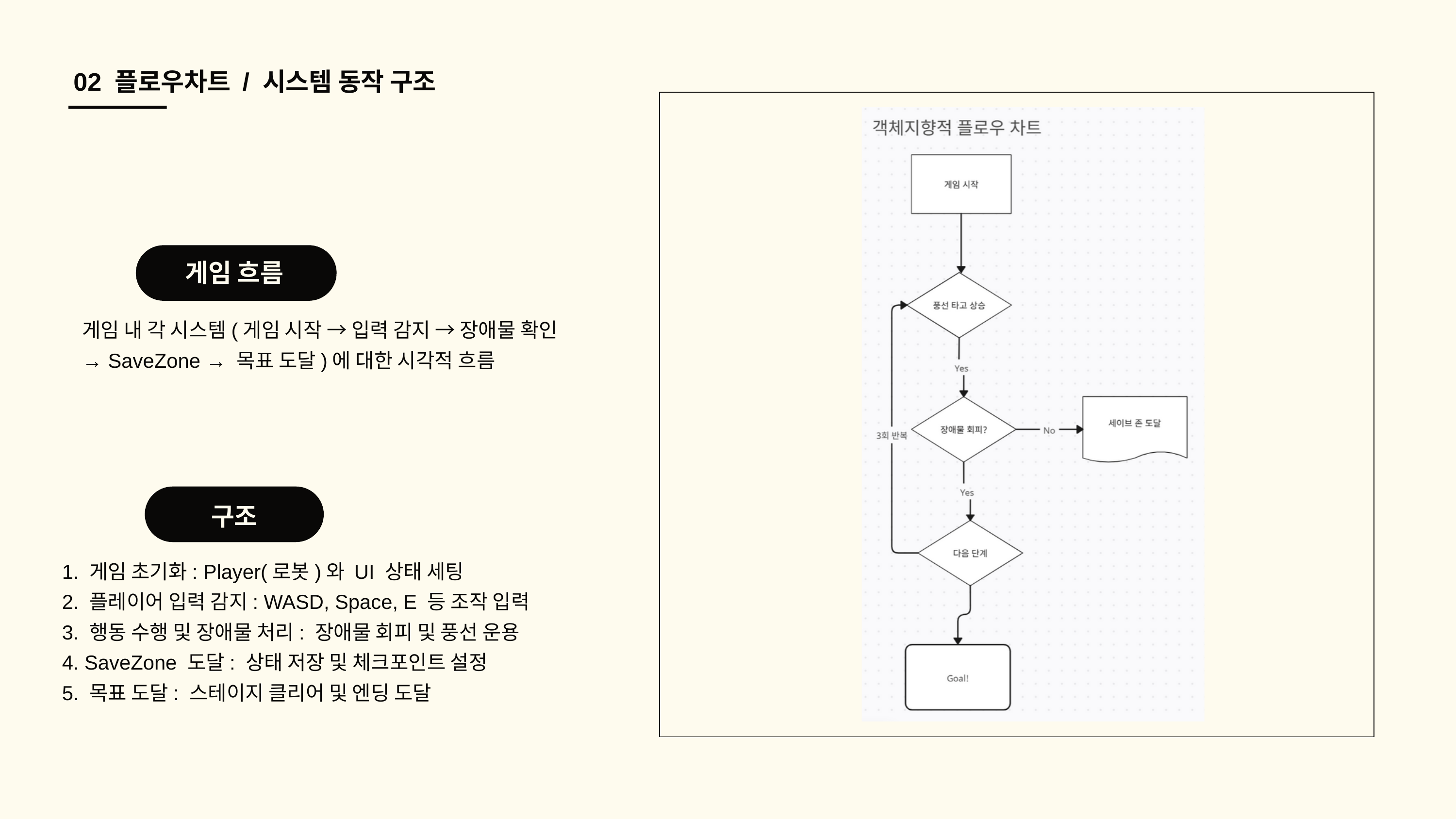

02 플로우차트 / 시스템 동작 구조

게임 흐름
게임 내 각 시스템(게임 시작 → 입력 감지 → 장애물 확인
→ SaveZone → 목표 도달)에 대한 시각적 흐름

구조
1. 게임 초기화: Player(로봇)와 UI 상태 세팅
2. 플레이어 입력 감지: WASD, Space, E 등 조작 입력
3. 행동 수행 및 장애물 처리: 장애물 회피 및 풍선 운용
4. SaveZone 도달: 상태 저장 및 체크포인트 설정
5. 목표 도달: 스테이지 클리어 및 엔딩 도달